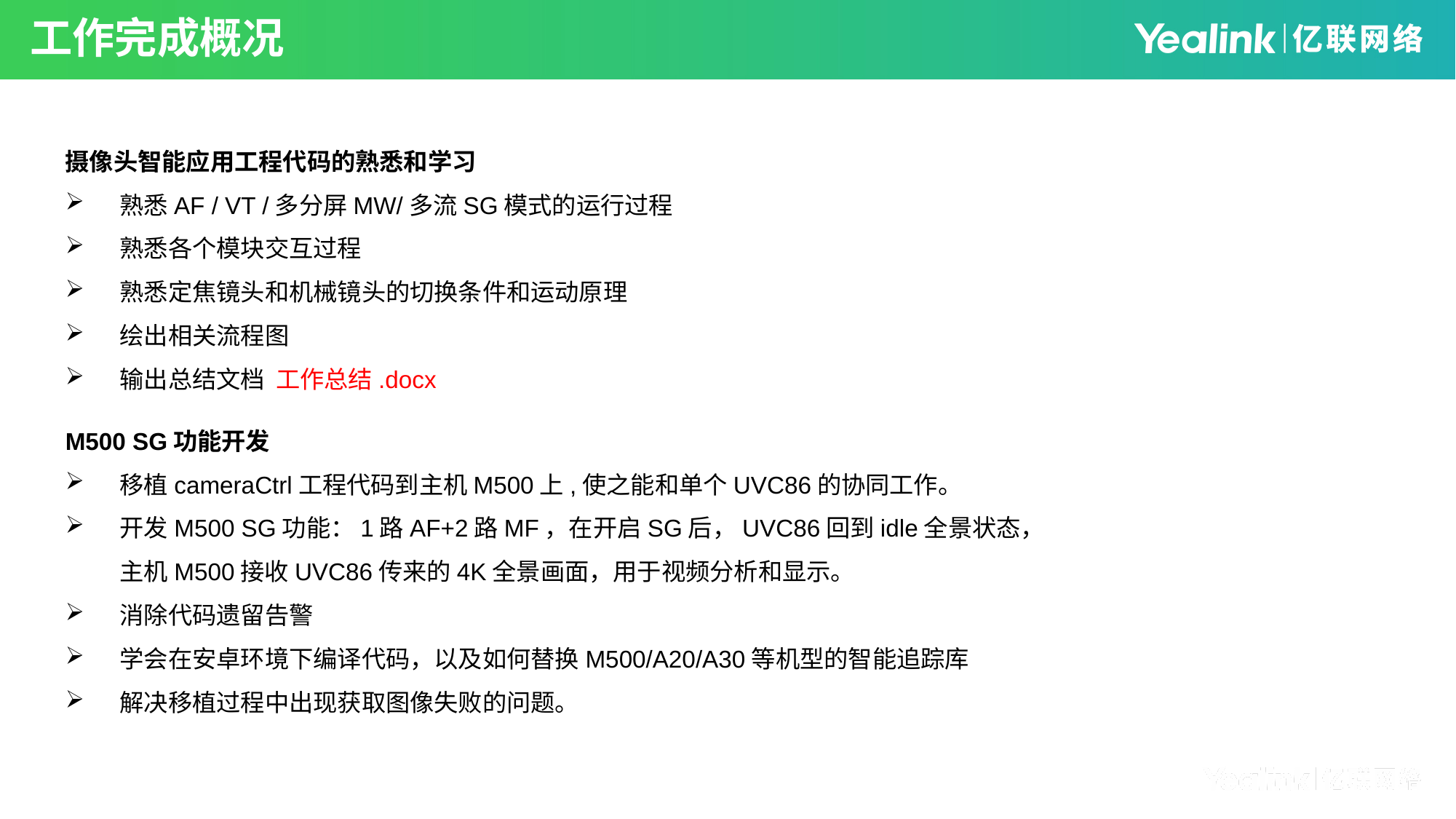

工作完成概况
摄像头智能应用工程代码的熟悉和学习
熟悉AF / VT /多分屏MW/多流SG模式的运行过程
熟悉各个模块交互过程
熟悉定焦镜头和机械镜头的切换条件和运动原理
绘出相关流程图
输出总结文档  工作总结.docx

M500 SG功能开发
移植cameraCtrl工程代码到主机M500上,使之能和单个UVC86的协同工作。
开发M500 SG功能：1路AF+2路MF，在开启SG后，UVC86回到idle全景状态，主机M500接收UVC86传来的4K全景画面，用于视频分析和显示。
消除代码遗留告警
学会在安卓环境下编译代码，以及如何替换M500/A20/A30等机型的智能追踪库
解决移植过程中出现获取图像失败的问题。